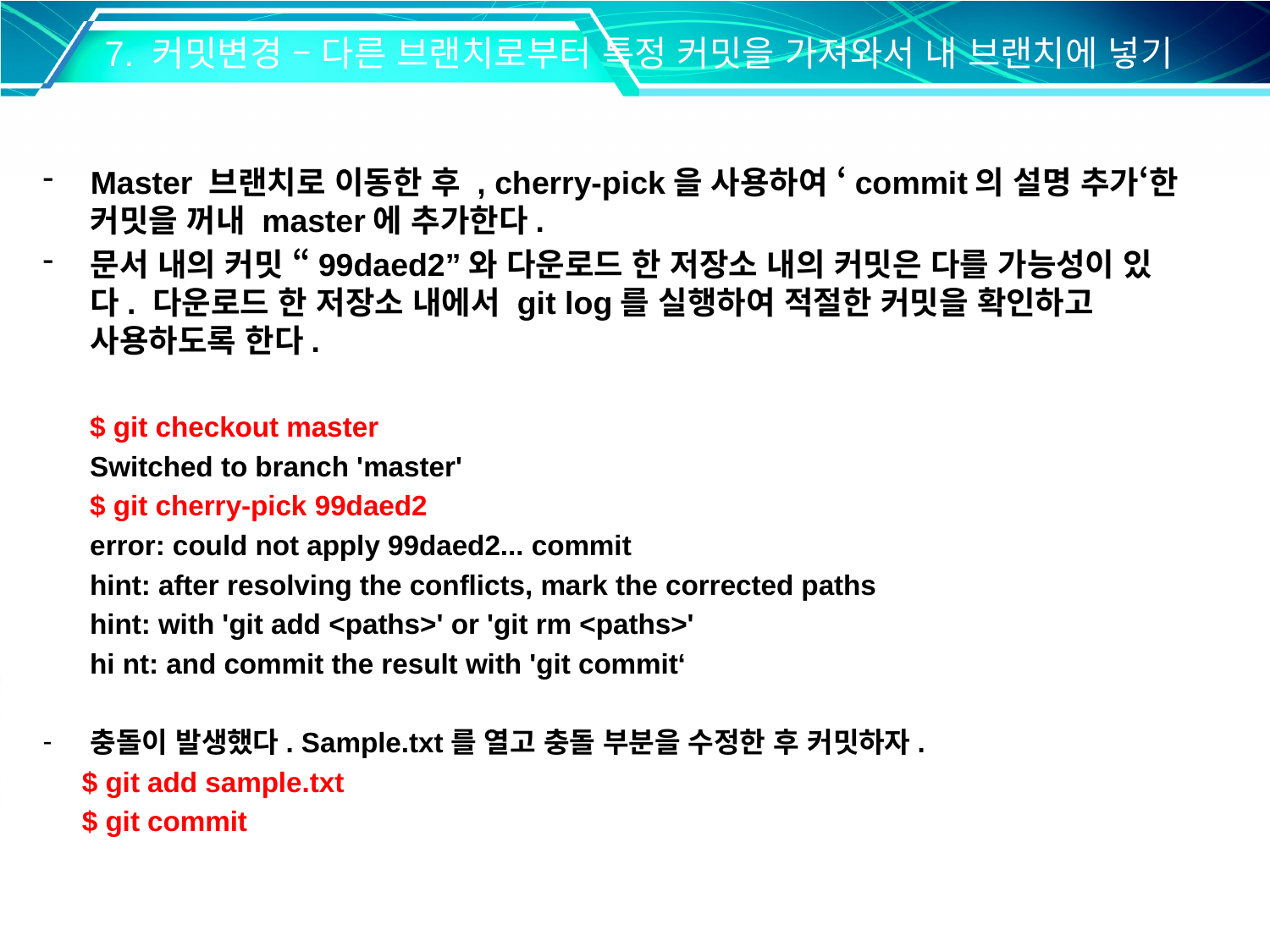

7. 커밋변경 – 다른 브랜치로부터 특정 커밋을 가져와서 내 브랜치에 넣기
Master 브랜치로 이동한 후 , cherry-pick을 사용하여 ‘commit의 설명 추가‘한 커밋을 꺼내 master에 추가한다.
문서 내의 커밋 “99daed2”와 다운로드 한 저장소 내의 커밋은 다를 가능성이 있다. 다운로드 한 저장소 내에서 git log를 실행하여 적절한 커밋을 확인하고 사용하도록 한다.

      $ git checkout master
      Switched to branch 'master'
      $ git cherry-pick 99daed2
      error: could not apply 99daed2... commit
      hint: after resolving the conflicts, mark the corrected paths
      hint: with 'git add <paths>' or 'git rm <paths>'
      hi nt: and commit the result with 'git commit‘

충돌이 발생했다. Sample.txt를 열고 충돌 부분을 수정한 후 커밋하자.
     $ git add sample.txt
     $ git commit